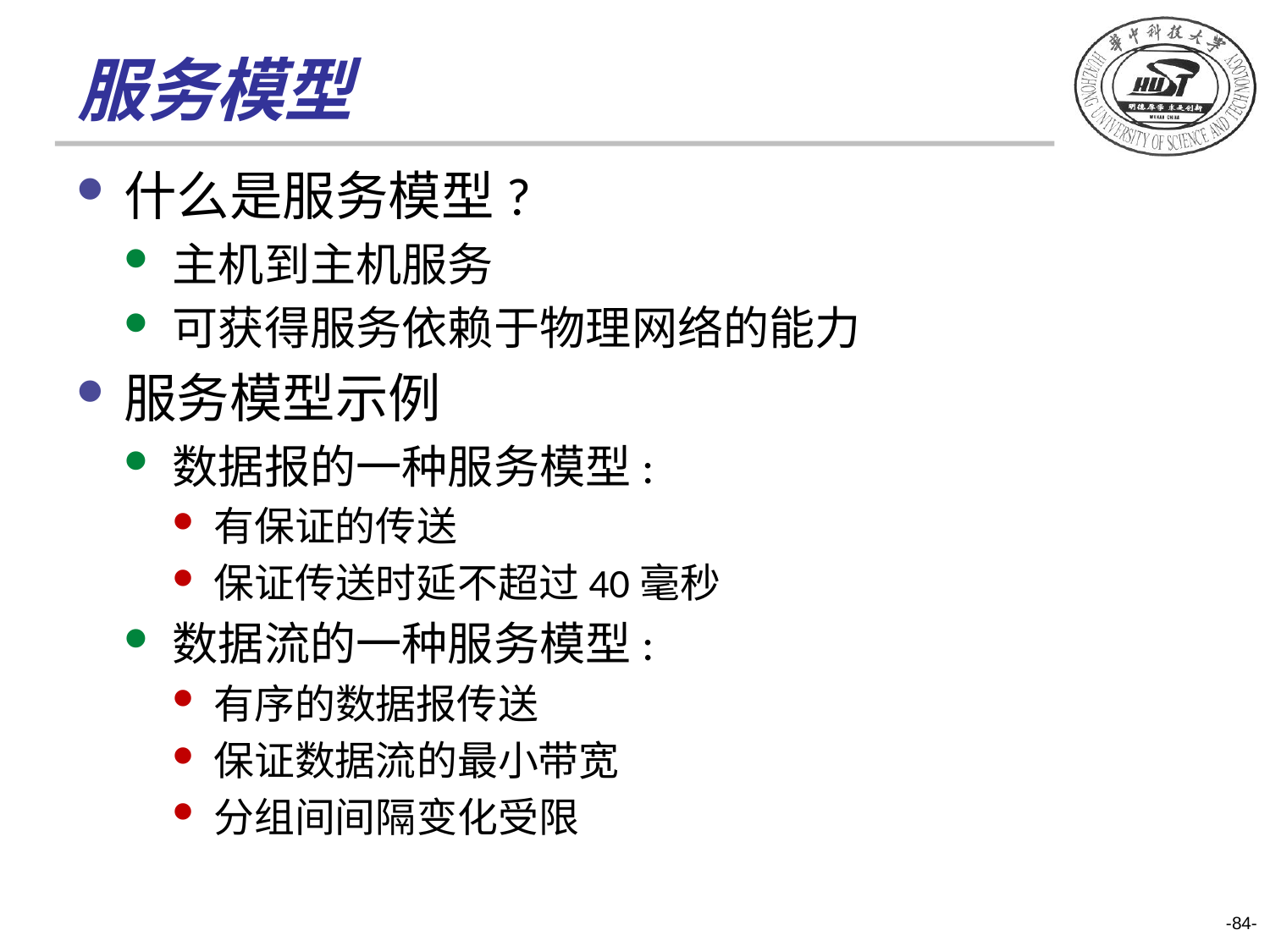

# 服务模型
什么是服务模型?
主机到主机服务
可获得服务依赖于物理网络的能力
服务模型示例
数据报的一种服务模型:
有保证的传送
保证传送时延不超过40毫秒
数据流的一种服务模型:
有序的数据报传送
保证数据流的最小带宽
分组间间隔变化受限

-84-